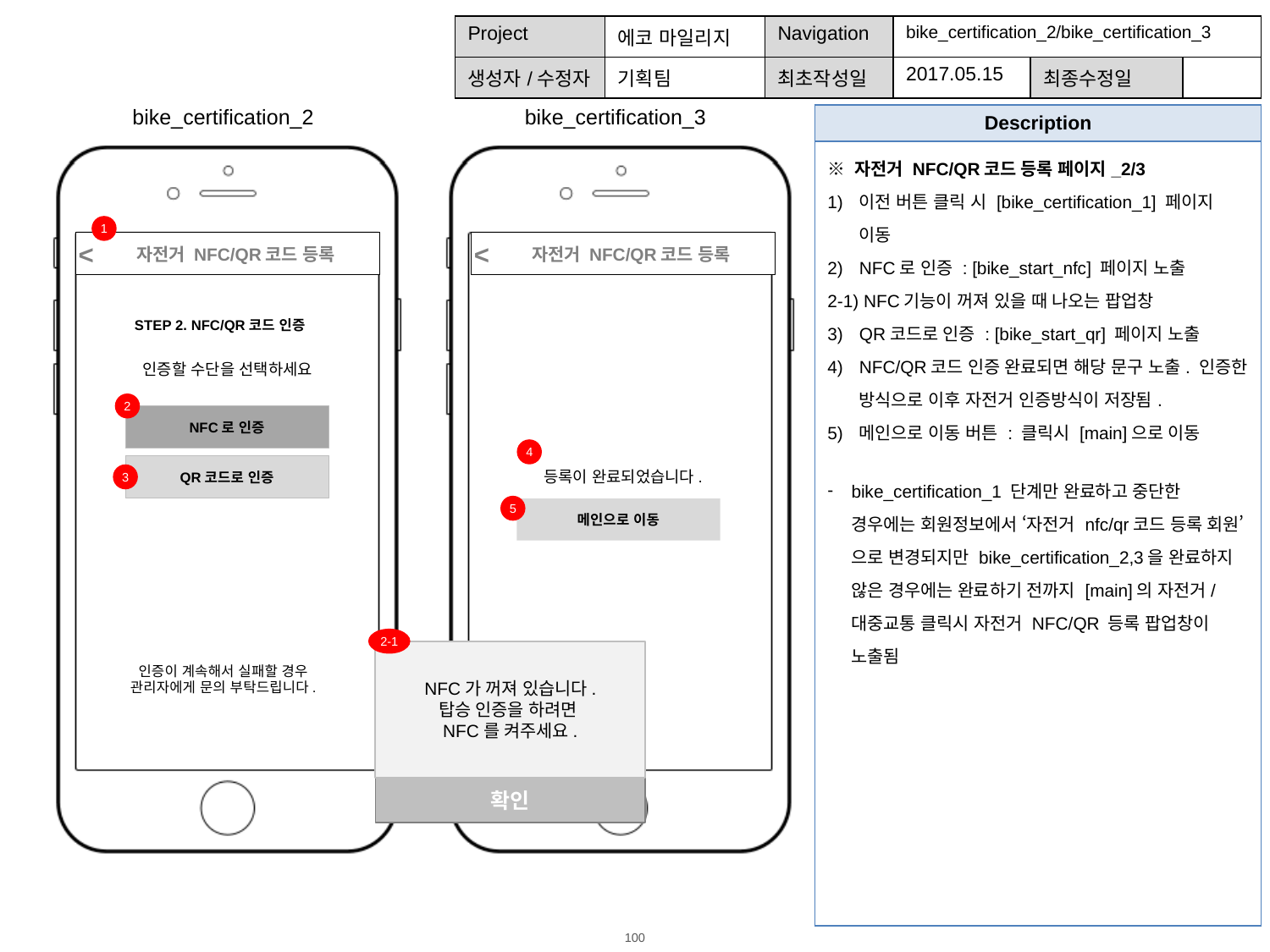

| Project | 에코 마일리지 | Navigation | bike\_certification\_2/bike\_certification\_3 |  |  |
| --- | --- | --- | --- | --- | --- |
| 생성자/수정자 | 기획팀 | 최초작성일 | 2017.05.15 | 최종수정일 |  |
bike_certification_2
bike_certification_3
| Description |
| --- |
| ※ 자전거 NFC/QR코드 등록 페이지\_2/3 이전 버튼 클릭 시 [bike\_certification\_1] 페이지 이동 NFC로 인증 : [bike\_start\_nfc] 페이지 노출 2-1) NFC기능이 꺼져 있을 때 나오는 팝업창 QR코드로 인증 : [bike\_start\_qr] 페이지 노출 NFC/QR코드 인증 완료되면 해당 문구 노출. 인증한 방식으로 이후 자전거 인증방식이 저장됨. 메인으로 이동 버튼 : 클릭시 [main]으로 이동 bike\_certification\_1 단계만 완료하고 중단한 경우에는 회원정보에서 ‘자전거 nfc/qr코드 등록 회원’으로 변경되지만 bike\_certification\_2,3을 완료하지 않은 경우에는 완료하기 전까지 [main]의 자전거/대중교통 클릭시 자전거 NFC/QR 등록 팝업창이 노출됨 |
1
<
         자전거 NFC/QR코드 등록
<
         자전거 NFC/QR코드 등록
STEP 2. NFC/QR코드 인증
인증할 수단을 선택하세요
2
NFC로 인증
4
QR코드로 인증
등록이 완료되었습니다.
3
5
메인으로 이동
2-1
NFC가 꺼져 있습니다.
탑승 인증을 하려면
NFC를 켜주세요.
인증이 계속해서 실패할 경우
관리자에게 문의 부탁드립니다.
확인